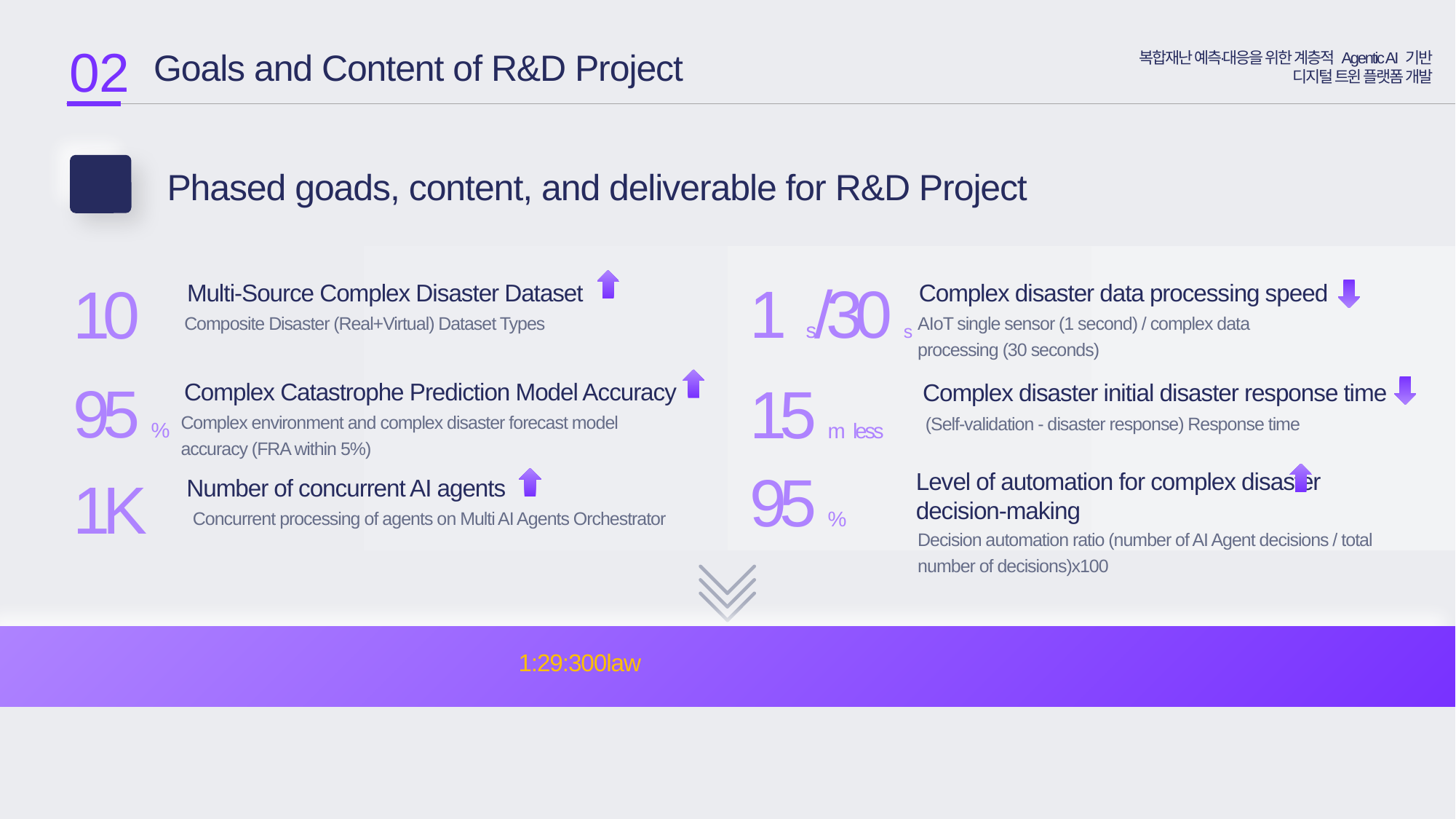

02
 Goals and Content of R&D Project
복합재난 예측∙대응을 위한 계층적 Agentic AI 기반
디지털 트윈 플랫폼 개발

Phased goads, content, and deliverable for R&D Project
2-3

1 s /30 s
10

Multi-Source Complex Disaster Dataset
Complex disaster data processing speed

Composite Disaster (Real+Virtual) Dataset Types
AIoT single sensor (1 second) / complex data processing (30 seconds)
95 %
15 m  less

Complex Catastrophe Prediction Model Accuracy
Complex disaster initial disaster response time

Complex environment and complex disaster forecast model accuracy (FRA within 5%)
(Self-validation - disaster response) Response time
95 %
1K
Level of automation for complex disaster decision-making

Number of concurrent AI agents
Concurrent processing of agents on Multi AI Agents Orchestrator
Decision automation ratio (number of AI Agent decisions / total number of decisions)x100

JAVIS Complex Disaster Autonomous Response - 1:29:300law Rule of Thumb Detected within 10 seconds, initial response completed within 15 minutes